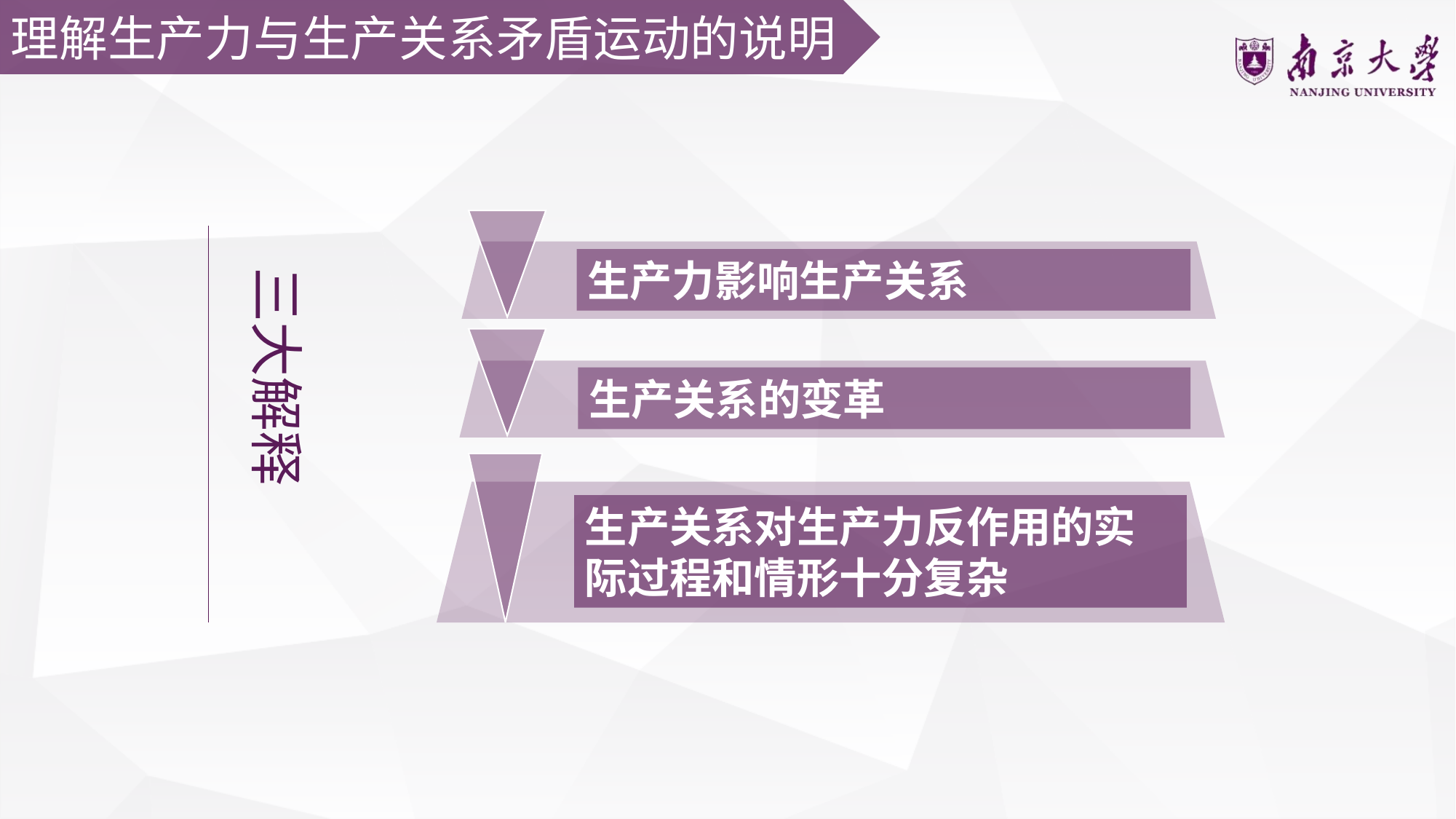

理解生产力与生产关系矛盾运动的说明

生产力影响生产关系
三大解释

生产关系的变革

生产关系对生产力反作用的实际过程和情形十分复杂